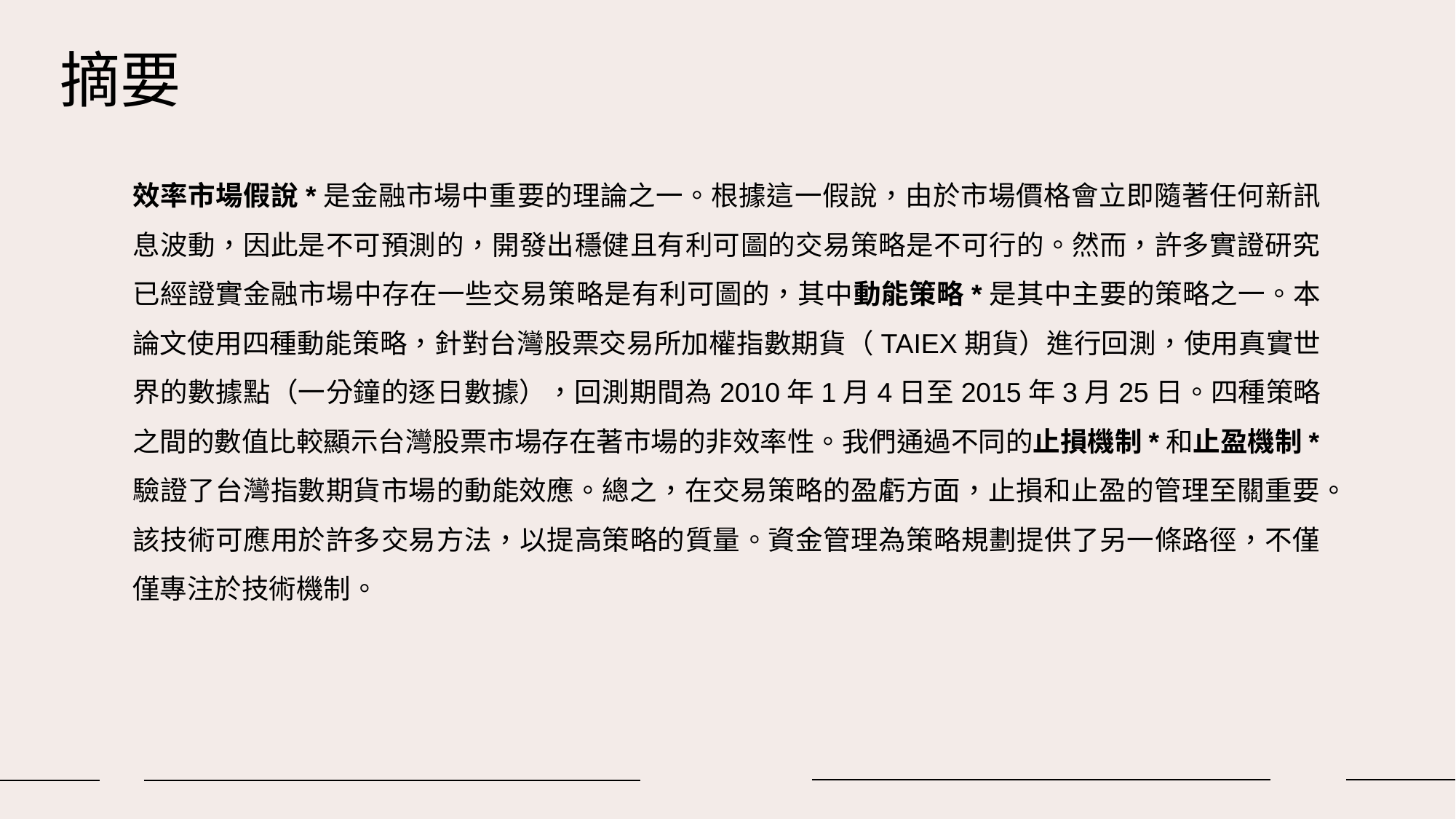

# 摘要
效率市場假說*是金融市場中重要的理論之一。根據這一假說，由於市場價格會立即隨著任何新訊息波動，因此是不可預測的，開發出穩健且有利可圖的交易策略是不可行的。然而，許多實證研究已經證實金融市場中存在一些交易策略是有利可圖的，其中動能策略*是其中主要的策略之一。本論文使用四種動能策略，針對台灣股票交易所加權指數期貨（TAIEX期貨）進行回測，使用真實世界的數據點（一分鐘的逐日數據），回測期間為2010年1月4日至2015年3月25日。四種策略之間的數值比較顯示台灣股票市場存在著市場的非效率性。我們通過不同的止損機制*和止盈機制*驗證了台灣指數期貨市場的動能效應。總之，在交易策略的盈虧方面，止損和止盈的管理至關重要。該技術可應用於許多交易方法，以提高策略的質量。資金管理為策略規劃提供了另一條路徑，不僅僅專注於技術機制。